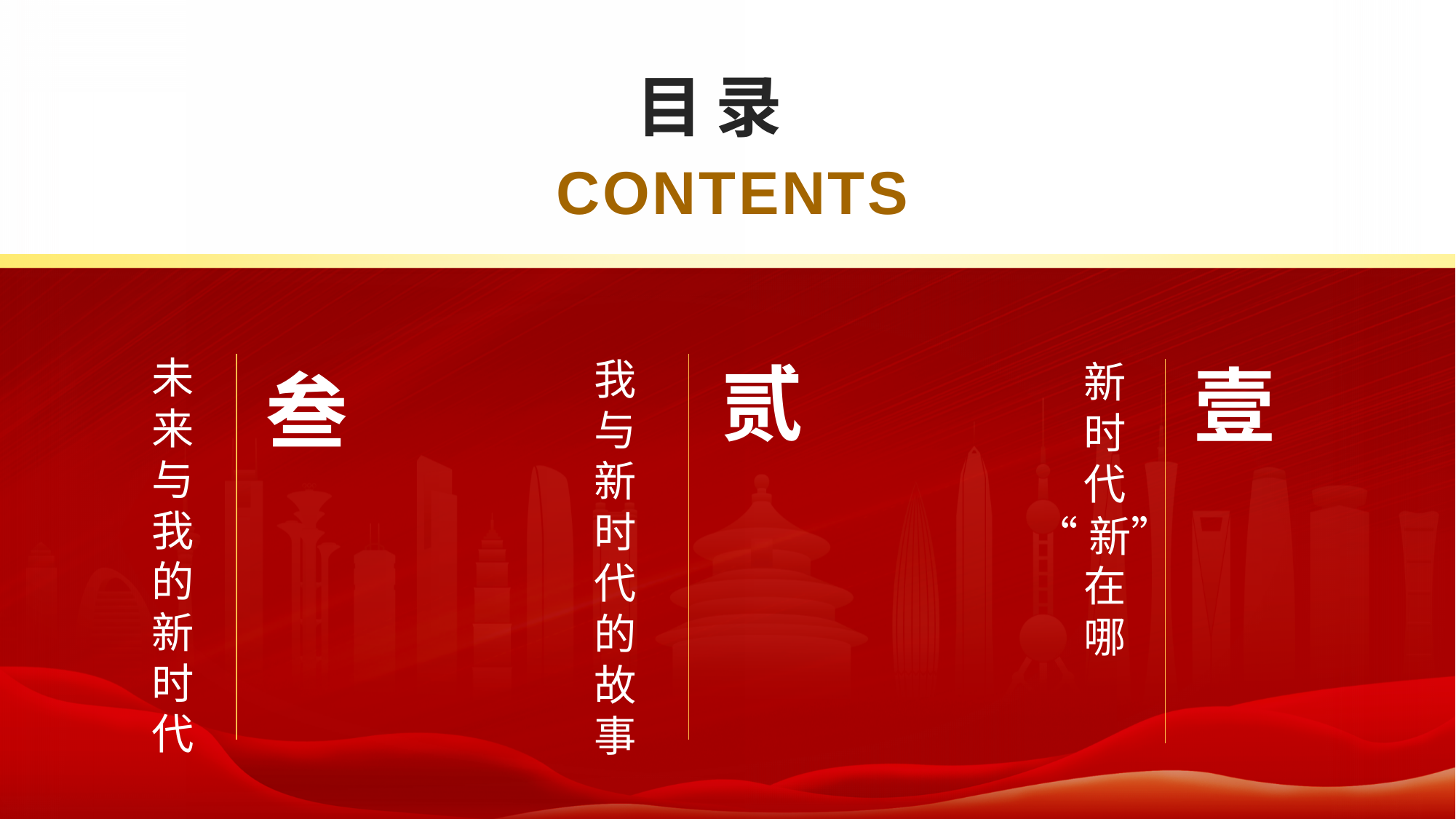

目录
CONTENTS
未
来
与
我
的
新
时
代

我
与
新
时
代
的
故
事
贰
壹
新
时
代

在
哪

叁
“新”